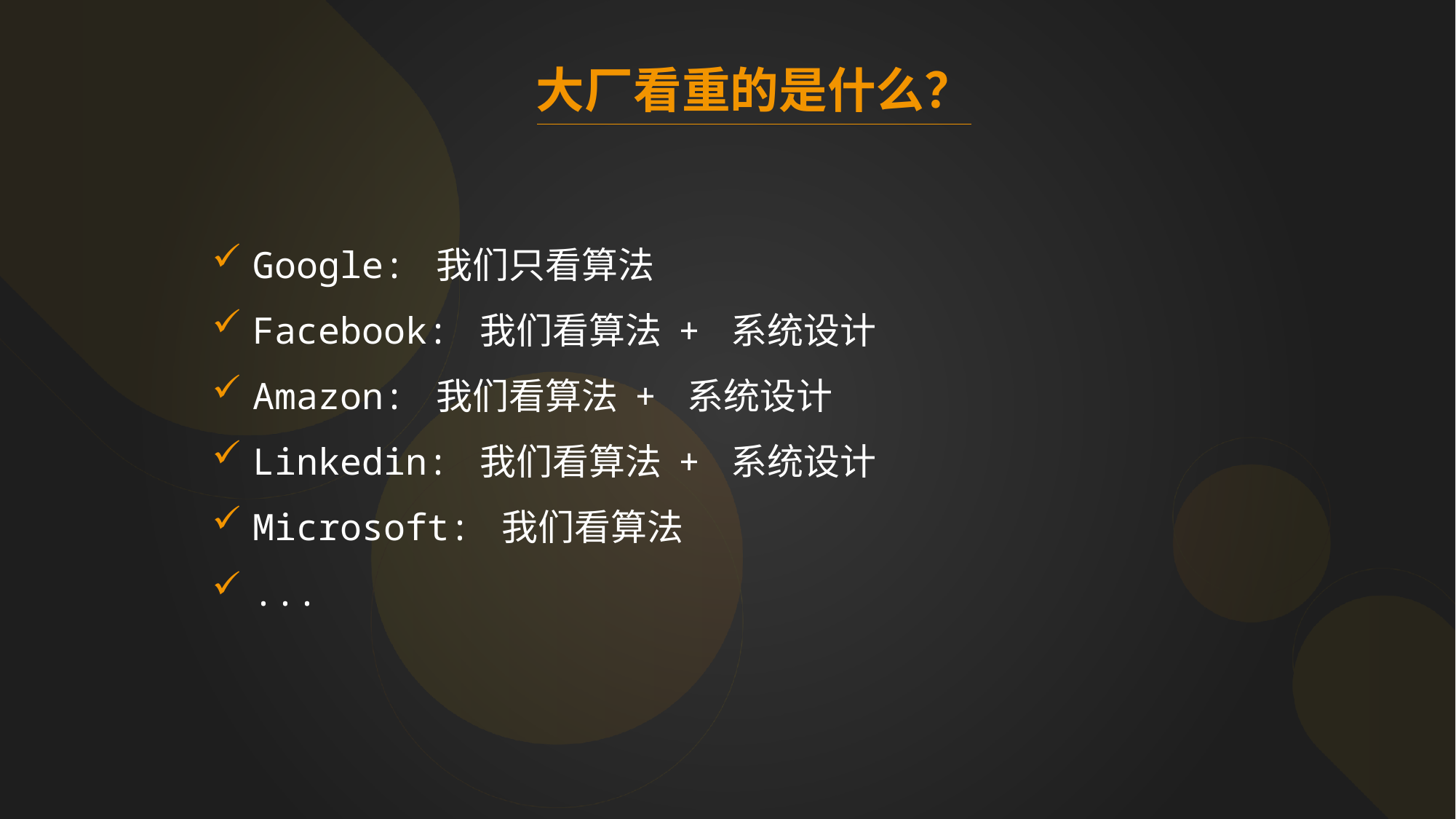

大厂看重的是什么？
Google: 我们只看算法
Facebook: 我们看算法 + 系统设计
Amazon: 我们看算法 + 系统设计
Linkedin: 我们看算法 + 系统设计
Microsoft: 我们看算法
...